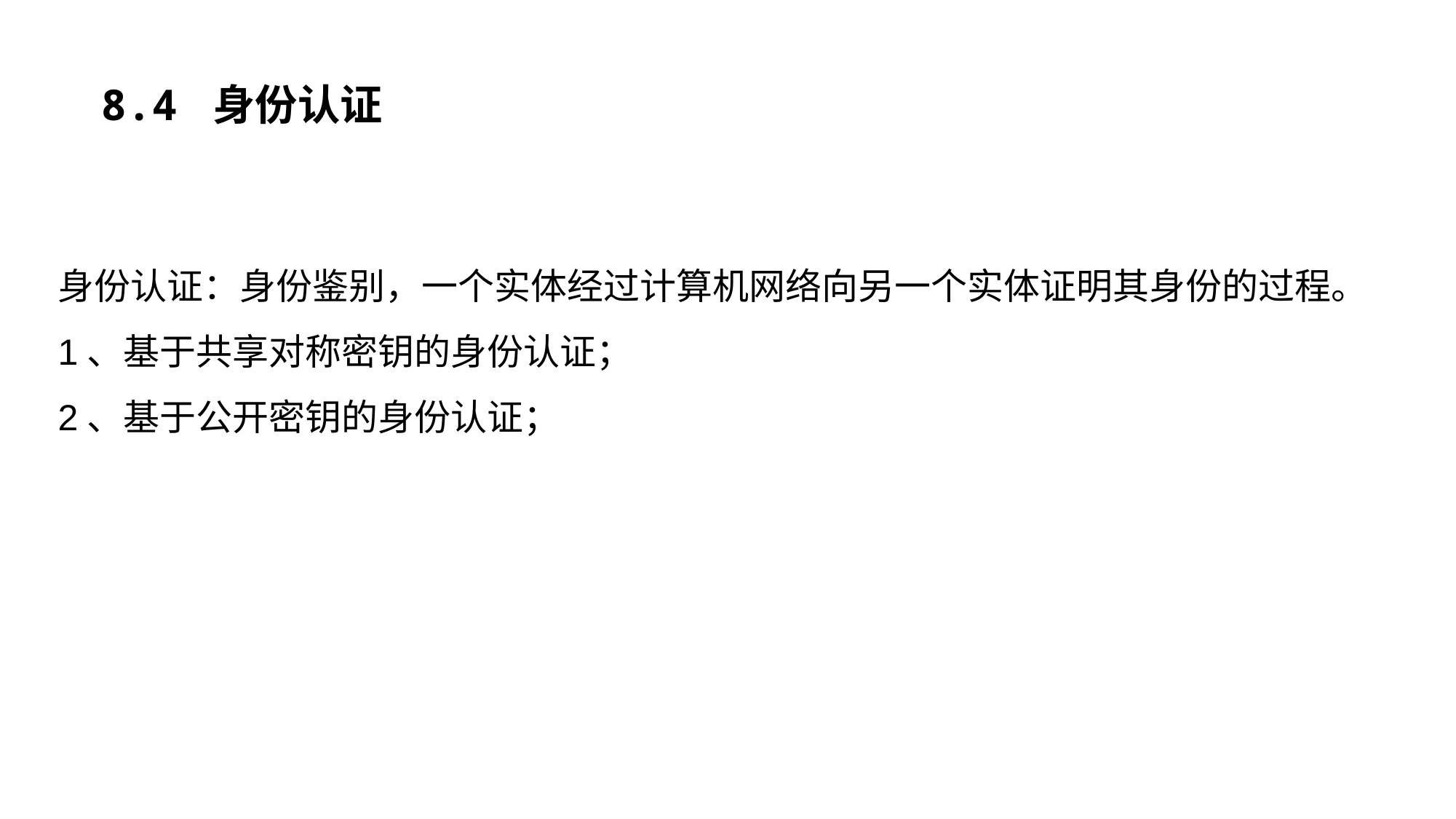

8.4 身份认证
身份认证：身份鉴别，一个实体经过计算机网络向另一个实体证明其身份的过程。
1、基于共享对称密钥的身份认证；
2、基于公开密钥的身份认证；